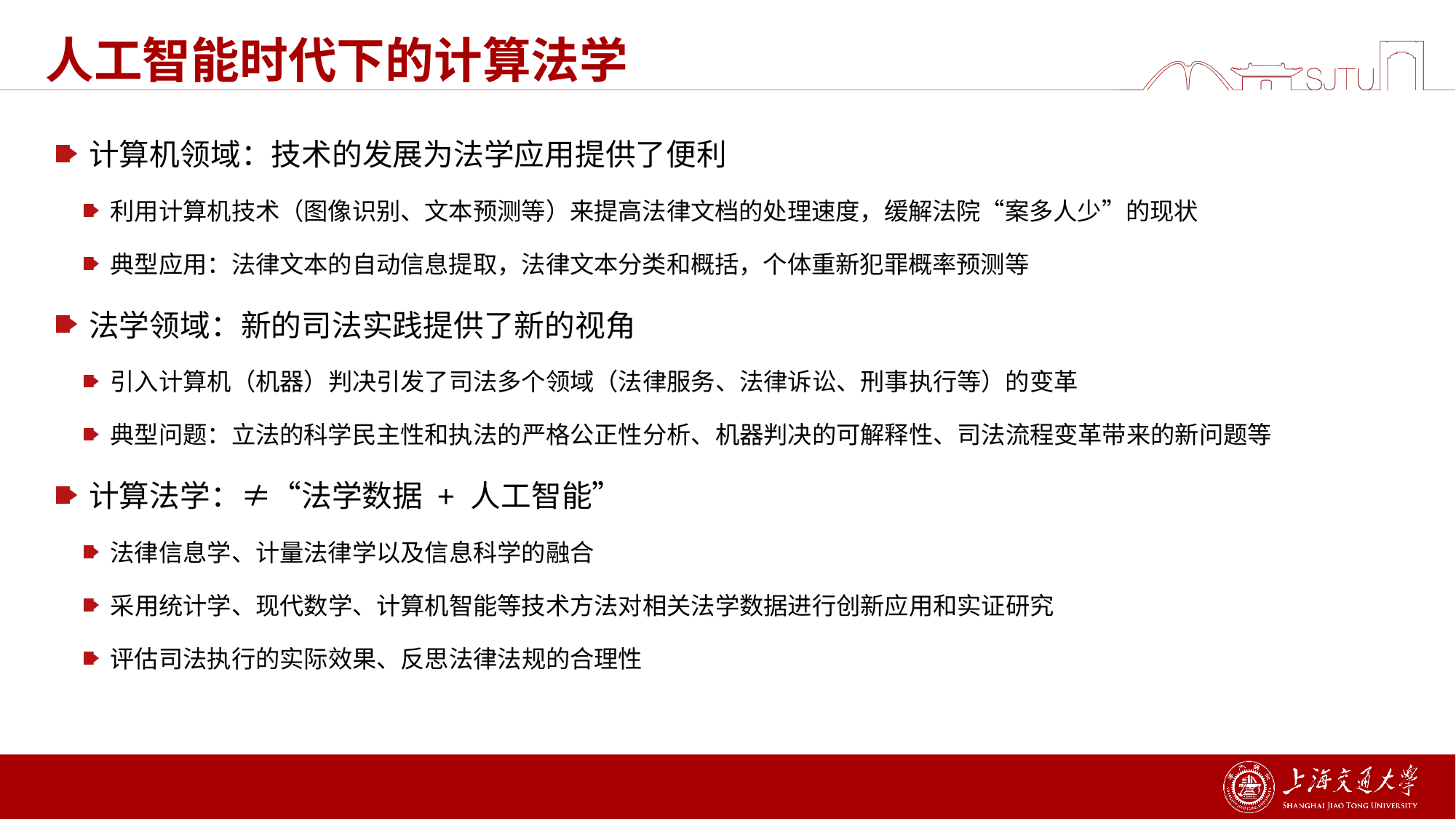

# 人工智能时代下的计算法学
计算机领域：技术的发展为法学应用提供了便利
利用计算机技术（图像识别、文本预测等）来提高法律文档的处理速度，缓解法院“案多人少”的现状
典型应用：法律文本的自动信息提取，法律文本分类和概括，个体重新犯罪概率预测等
法学领域：新的司法实践提供了新的视角
引入计算机（机器）判决引发了司法多个领域（法律服务、法律诉讼、刑事执行等）的变革
典型问题：立法的科学民主性和执法的严格公正性分析、机器判决的可解释性、司法流程变革带来的新问题等
计算法学：≠“法学数据 + 人工智能”
法律信息学、计量法律学以及信息科学的融合
采用统计学、现代数学、计算机智能等技术方法对相关法学数据进行创新应用和实证研究
评估司法执行的实际效果、反思法律法规的合理性